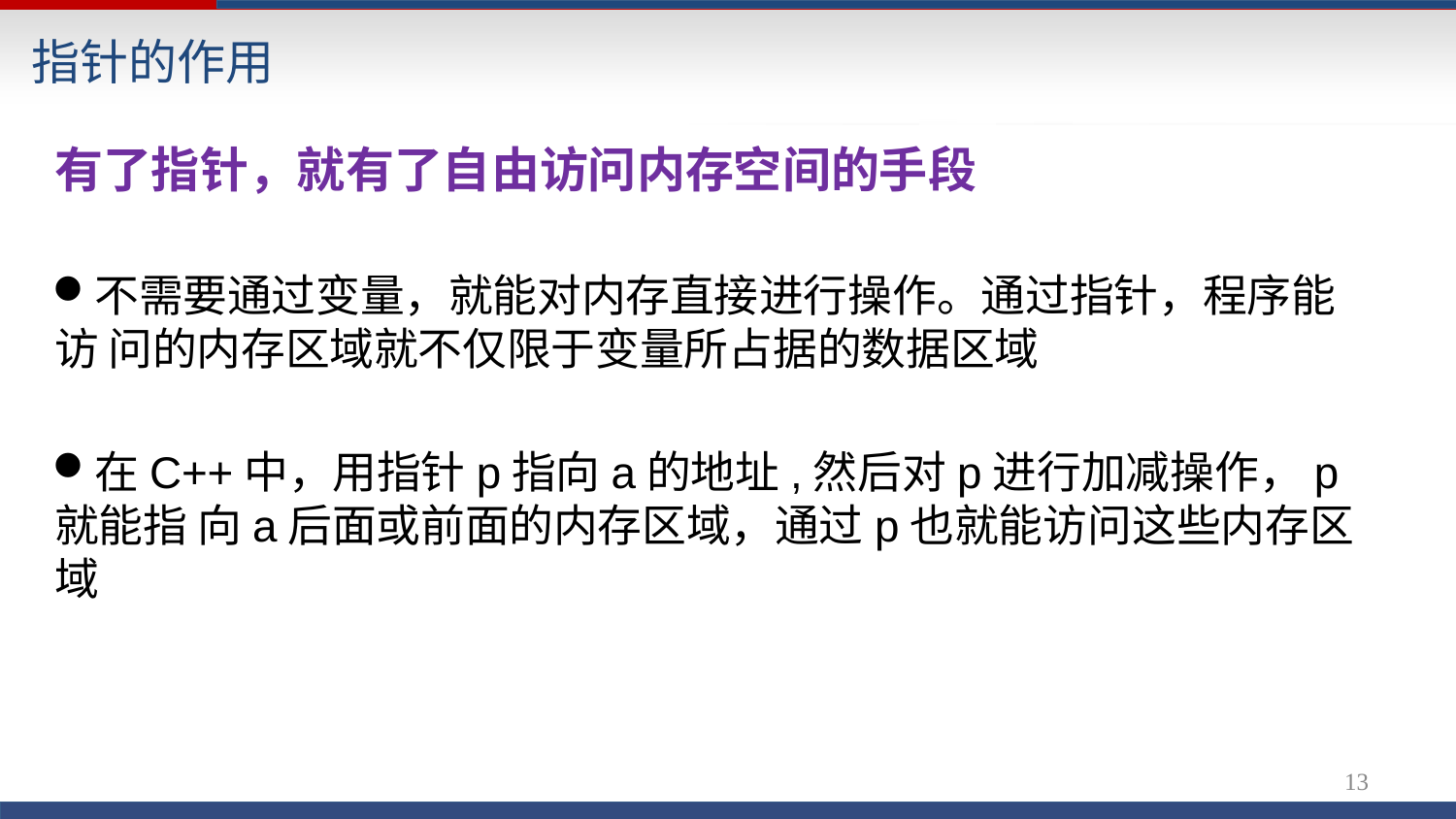

# 指针的作用
有了指针，就有了自由访问内存空间的手段

不需要通过变量，就能对内存直接进行操作。通过指针，程序能访 问的内存区域就不仅限于变量所占据的数据区域

在C++中，用指针p指向a的地址,然后对p进行加减操作，p就能指 向a后面或前面的内存区域，通过p也就能访问这些内存区域
13